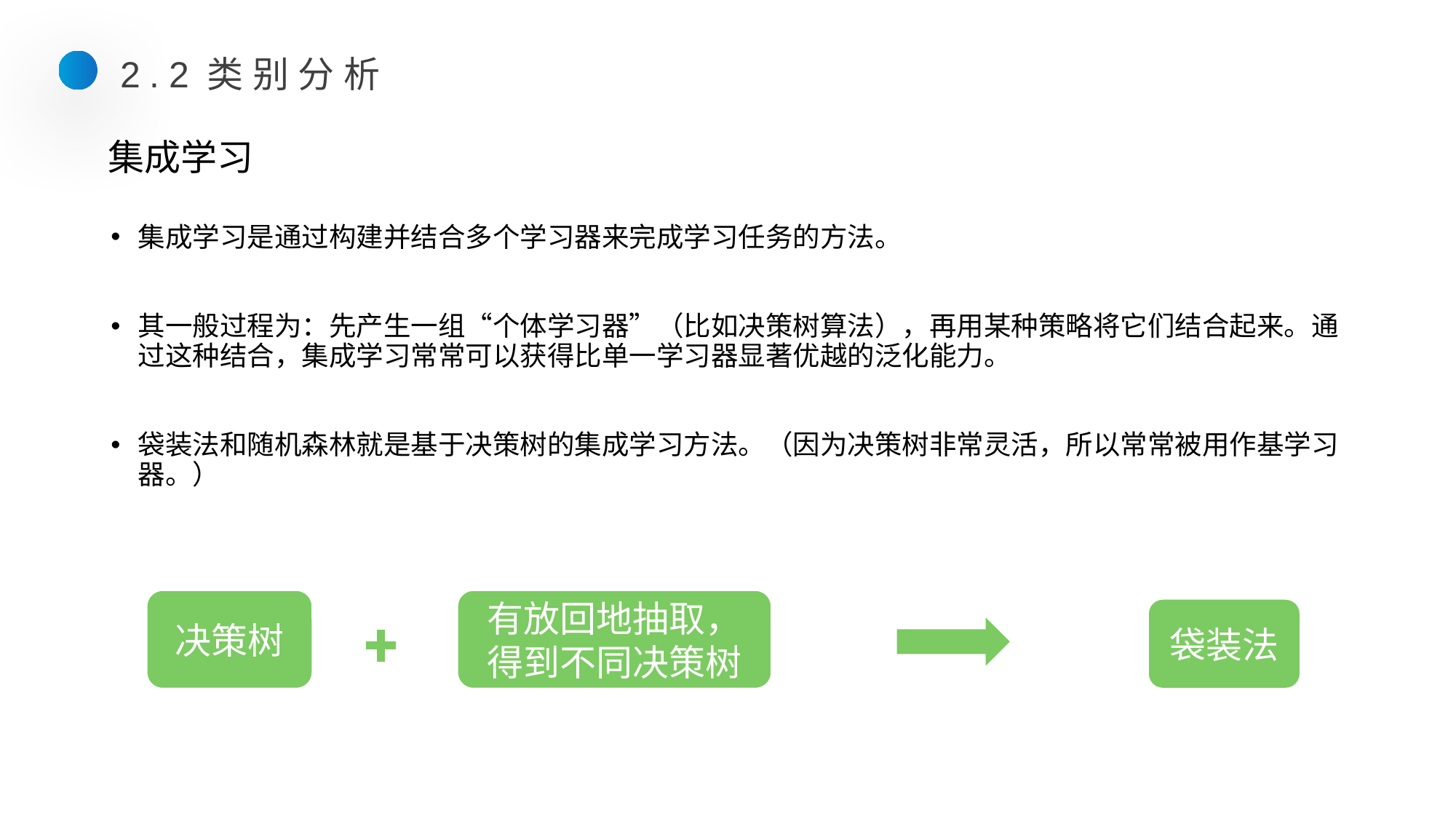

2.2类别分析

# 集成学习
集成学习是通过构建并结合多个学习器来完成学习任务的方法。

其一般过程为：先产生一组“个体学习器”（比如决策树算法），再用某种策略将它们结合起来。通过这种结合，集成学习常常可以获得比单一学习器显著优越的泛化能力。

袋装法和随机森林就是基于决策树的集成学习方法。（因为决策树非常灵活，所以常常被用作基学习器。）

决策树
有放回地抽取，得到不同决策树
袋装法